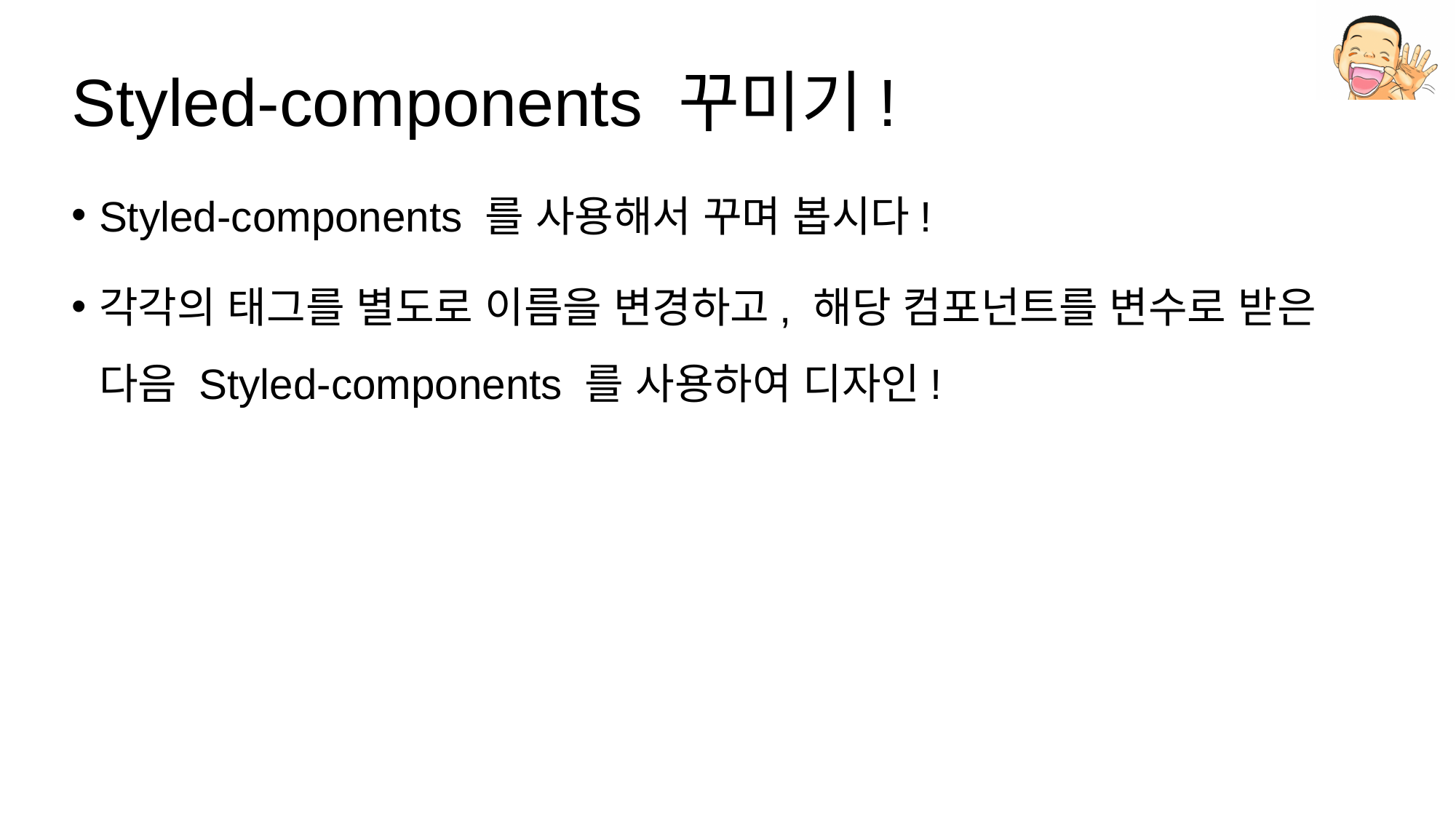

# Styled-components 꾸미기!
Styled-components 를 사용해서 꾸며 봅시다!
각각의 태그를 별도로 이름을 변경하고, 해당 컴포넌트를 변수로 받은 다음 Styled-components 를 사용하여 디자인!